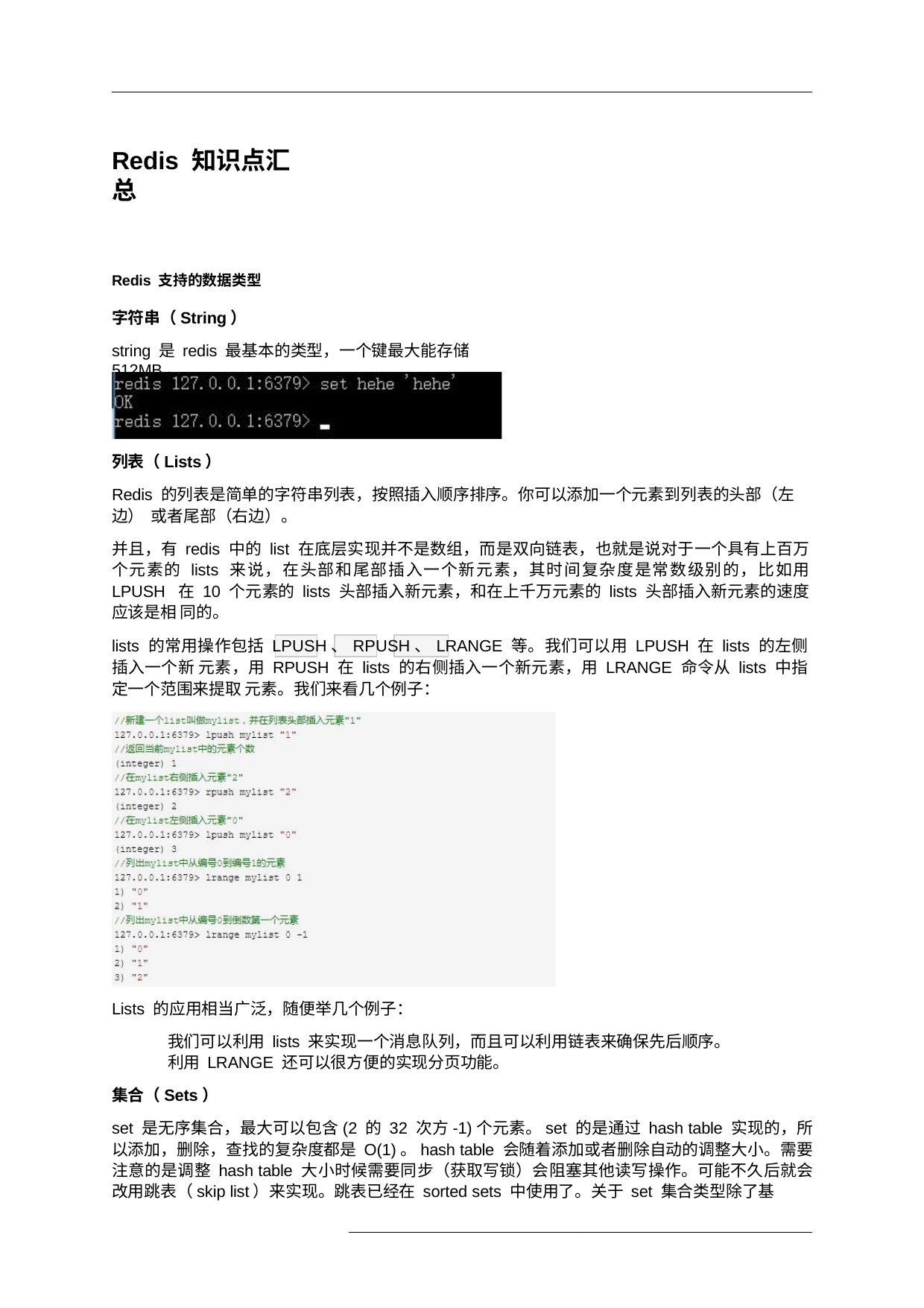

Redis 知识点汇总
Redis 支持的数据类型

字符串（String）
string 是 redis 最基本的类型，一个键最大能存储 512MB。

列表（Lists）
Redis 的列表是简单的字符串列表，按照插入顺序排序。你可以添加一个元素到列表的头部（左边）  或者尾部（右边）。
并且，有 redis 中的 list 在底层实现并不是数组，而是双向链表，也就是说对于一个具有上百万 个元素的 lists 来说，在头部和尾部插入一个新元素，其时间复杂度是常数级别的，比如用 LPUSH  在 10 个元素的 lists 头部插入新元素，和在上千万元素的 lists 头部插入新元素的速度应该是相 同的。
lists 的常用操作包括 LPUSH、RPUSH、LRANGE 等。我们可以用 LPUSH 在 lists 的左侧插入一个新 元素，用 RPUSH 在 lists 的右侧插入一个新元素，用 LRANGE 命令从 lists 中指定一个范围来提取 元素。我们来看几个例子：

Lists 的应用相当广泛，随便举几个例子：
我们可以利用 lists 来实现一个消息队列，而且可以利用链表来确保先后顺序。 利用 LRANGE 还可以很方便的实现分页功能。
集合（Sets）
set 是无序集合，最大可以包含(2 的 32 次方-1)个元素。set 的是通过 hash table 实现的，所 以添加，删除，查找的复杂度都是 O(1)。hash table 会随着添加或者删除自动的调整大小。需要 注意的是调整 hash table 大小时候需要同步（获取写锁）会阻塞其他读写操作。可能不久后就会 改用跳表（skip list）来实现。跳表已经在 sorted sets 中使用了。关于 set 集合类型除了基